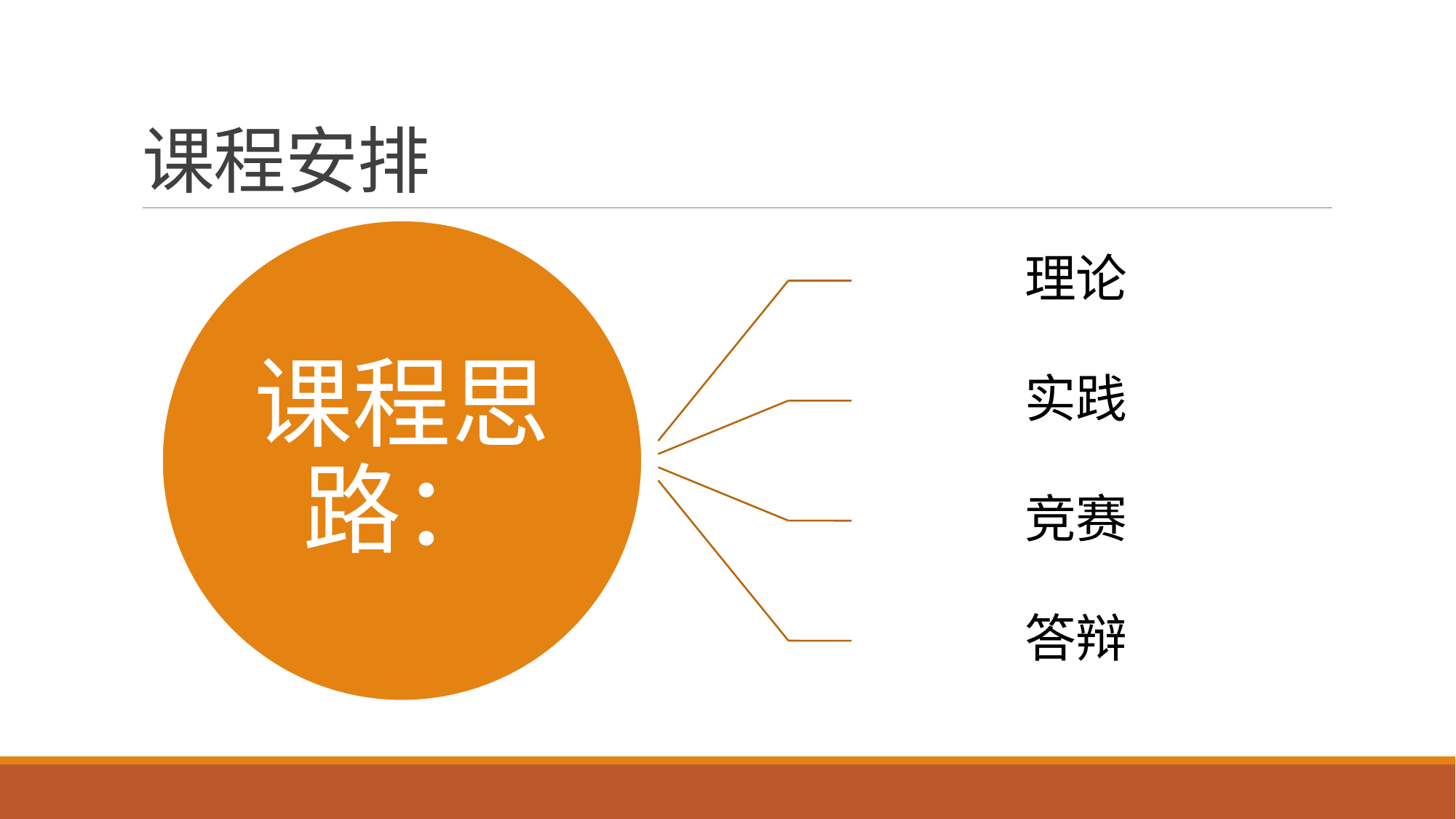

# 课程安排
课程思路：
理论
实践
竞赛
答辩